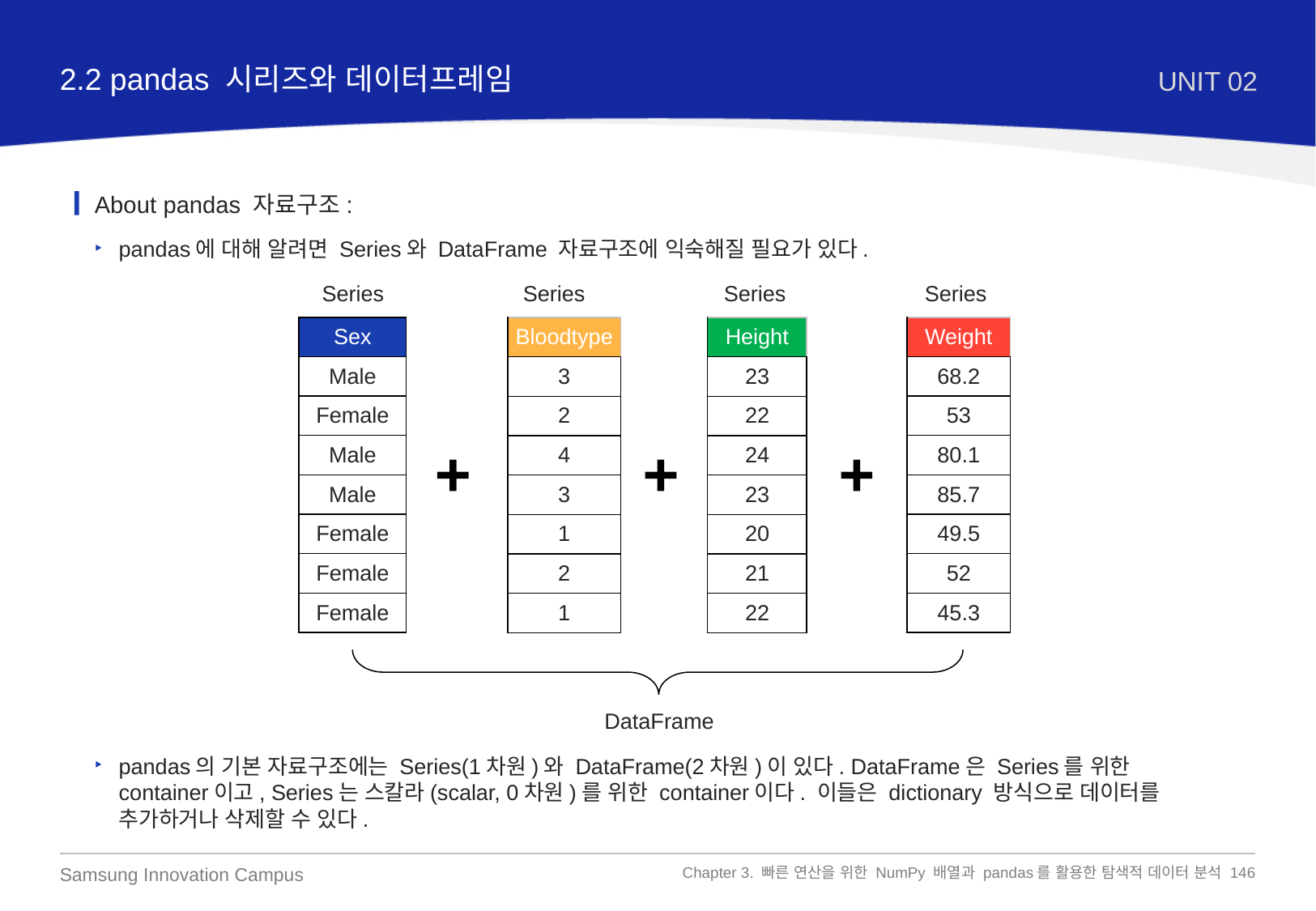

2.2 pandas 시리즈와 데이터프레임
UNIT 02
About pandas 자료구조:

pandas에 대해 알려면 Series와 DataFrame 자료구조에 익숙해질 필요가 있다.

pandas의 기본 자료구조에는 Series(1차원)와 DataFrame(2차원)이 있다. DataFrame은 Series를 위한 container이고, Series는 스칼라(scalar, 0차원)를 위한 container이다. 이들은 dictionary 방식으로 데이터를 추가하거나 삭제할 수 있다.
Series
Series
Series
Series
| Sex |
| --- |
| Male |
| Female |
| Male |
| Male |
| Female |
| Female |
| Female |
| Weight |
| --- |
| 68.2 |
| 53 |
| 80.1 |
| 85.7 |
| 49.5 |
| 52 |
| 45.3 |
| Bloodtype |
| --- |
| 3 |
| 2 |
| 4 |
| 3 |
| 1 |
| 2 |
| 1 |
| Height |
| --- |
| 23 |
| 22 |
| 24 |
| 23 |
| 20 |
| 21 |
| 22 |

DataFrame